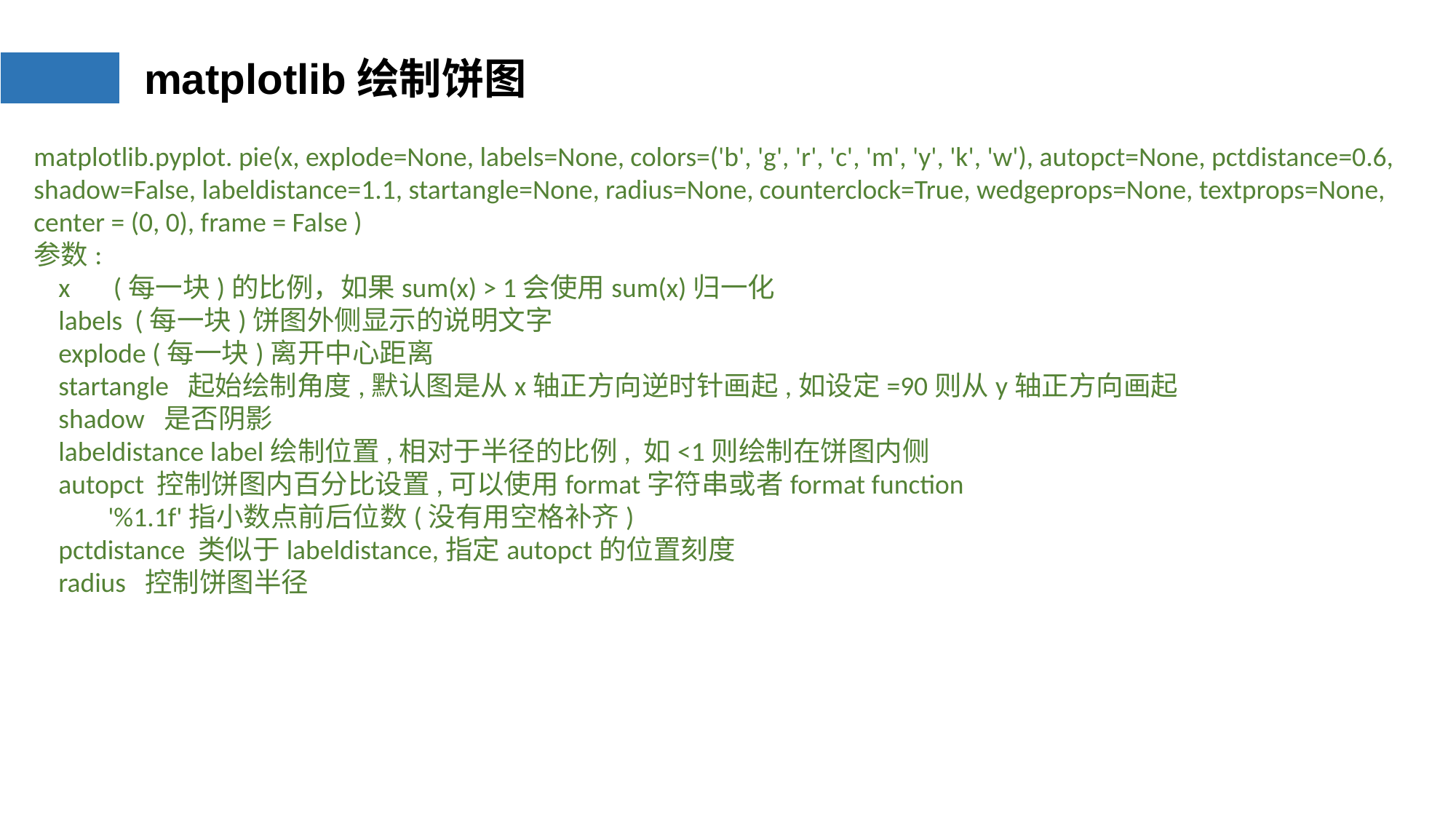

# matplotlib绘制饼图
matplotlib.pyplot. pie(x, explode=None, labels=None, colors=('b', 'g', 'r', 'c', 'm', 'y', 'k', 'w'), autopct=None, pctdistance=0.6, shadow=False, labeldistance=1.1, startangle=None, radius=None, counterclock=True, wedgeprops=None, textprops=None, center = (0, 0), frame = False )
参数:
    x       (每一块)的比例，如果sum(x) > 1会使用sum(x)归一化
    labels  (每一块)饼图外侧显示的说明文字
    explode (每一块)离开中心距离
    startangle  起始绘制角度,默认图是从x轴正方向逆时针画起,如设定=90则从y轴正方向画起
    shadow  是否阴影
    labeldistance label绘制位置,相对于半径的比例, 如<1则绘制在饼图内侧
    autopct 控制饼图内百分比设置,可以使用format字符串或者format function
            '%1.1f'指小数点前后位数(没有用空格补齐)
    pctdistance 类似于labeldistance,指定autopct的位置刻度
    radius  控制饼图半径